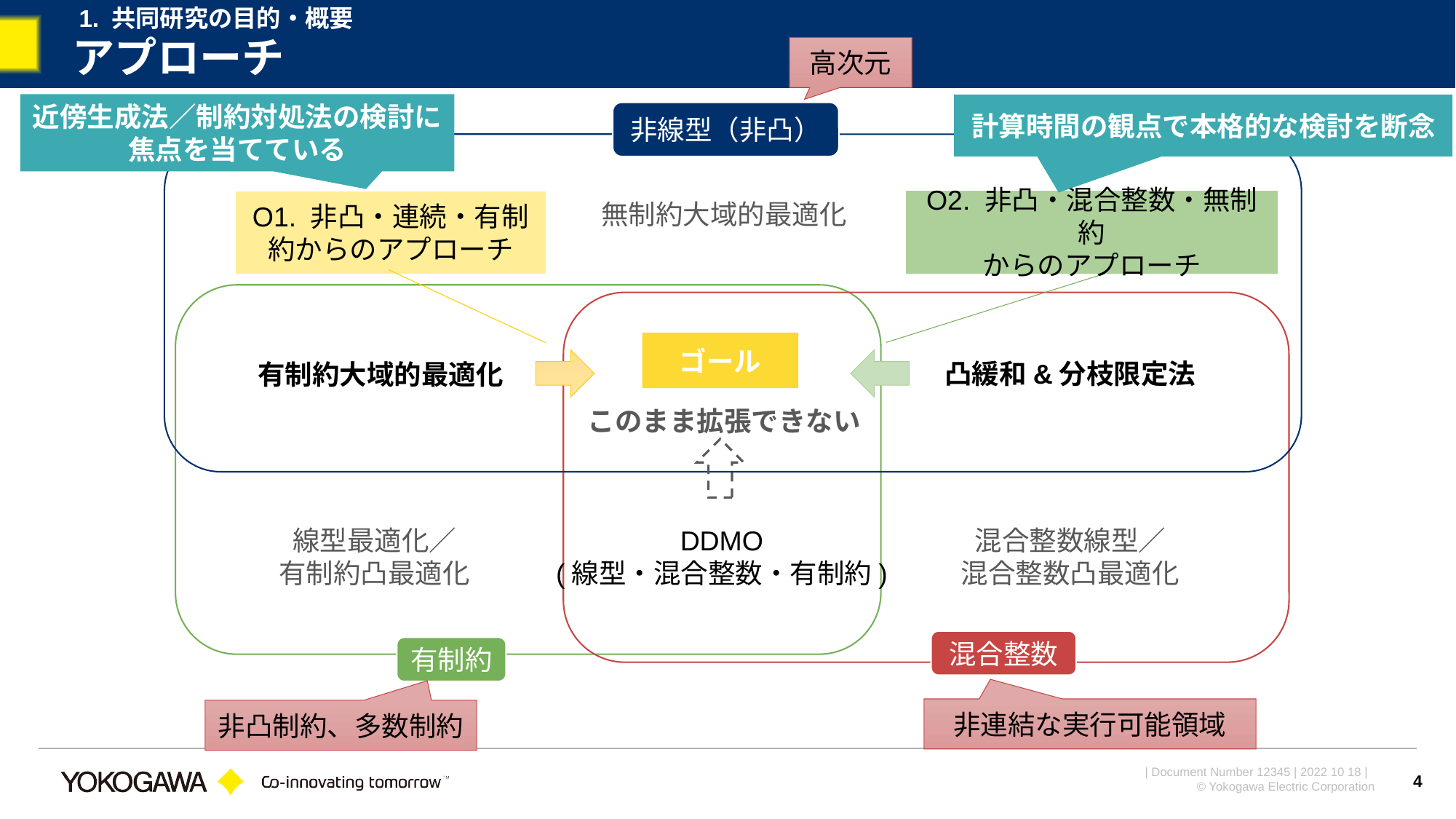

1. 共同研究の目的・概要
# アプローチ
高次元
近傍生成法／制約対処法の検討に焦点を当てている
計算時間の観点で本格的な検討を断念
非線型（非凸）

O2. 非凸・混合整数・無制約
からのアプローチ
O1. 非凸・連続・有制約からのアプローチ
無制約大域的最適化

ゴール

凸緩和&分枝限定法
有制約大域的最適化
このまま拡張できない

DDMO
(線型・混合整数・有制約)
混合整数線型／
混合整数凸最適化
線型最適化／
有制約凸最適化
混合整数
有制約
非連結な実行可能領域
非凸制約、多数制約
4